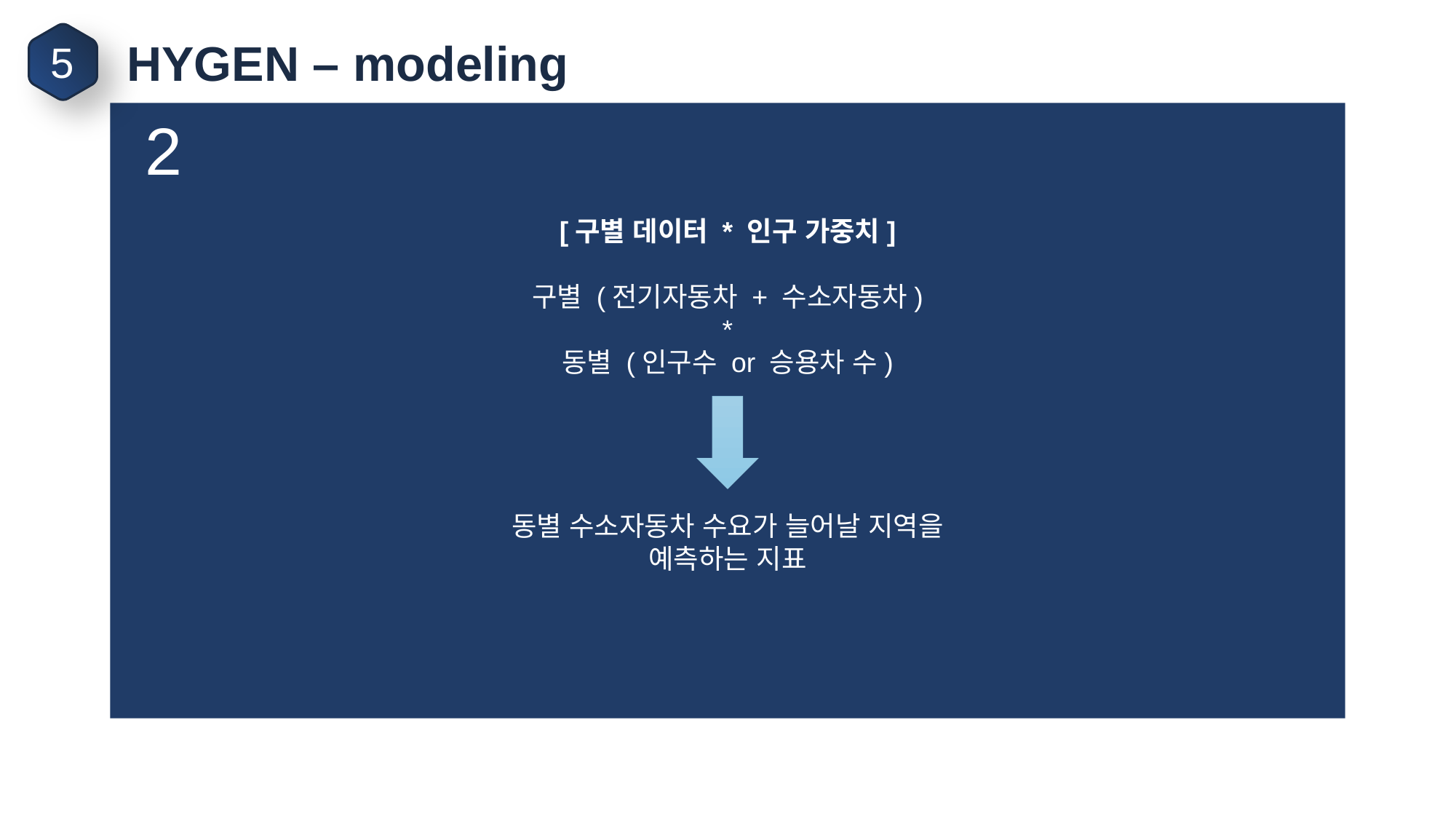

HYGEN – modeling
5
[구별 데이터 * 인구 가중치]

구별 (전기자동차 + 수소자동차)
*
동별 (인구수 or 승용차 수)

동별 수소자동차 수요가 늘어날 지역을
예측하는 지표

2